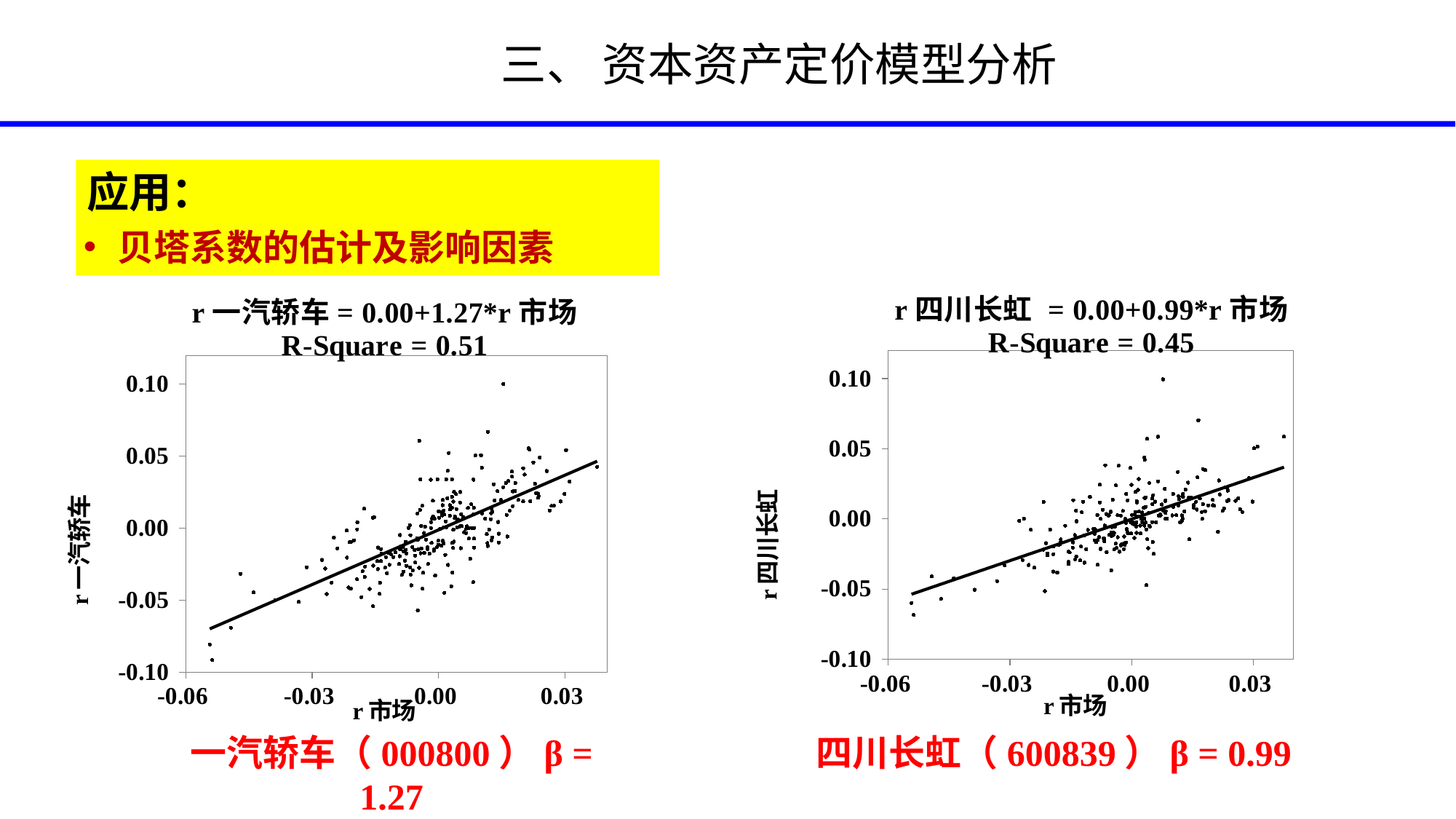

# 三、 资本资产定价模型分析
应用：

贝塔系数的估计及影响因素

### Chart: r四川长虹 = 0.00+0.99*r市场
R-Square = 0.45

| Category |  |
|---|---|

### Chart: r一汽轿车= 0.00+1.27*r市场
R-Square = 0.51

| Category |  |
|---|---|
四川长虹（600839）β = 0.99
一汽轿车（000800）β = 1.27